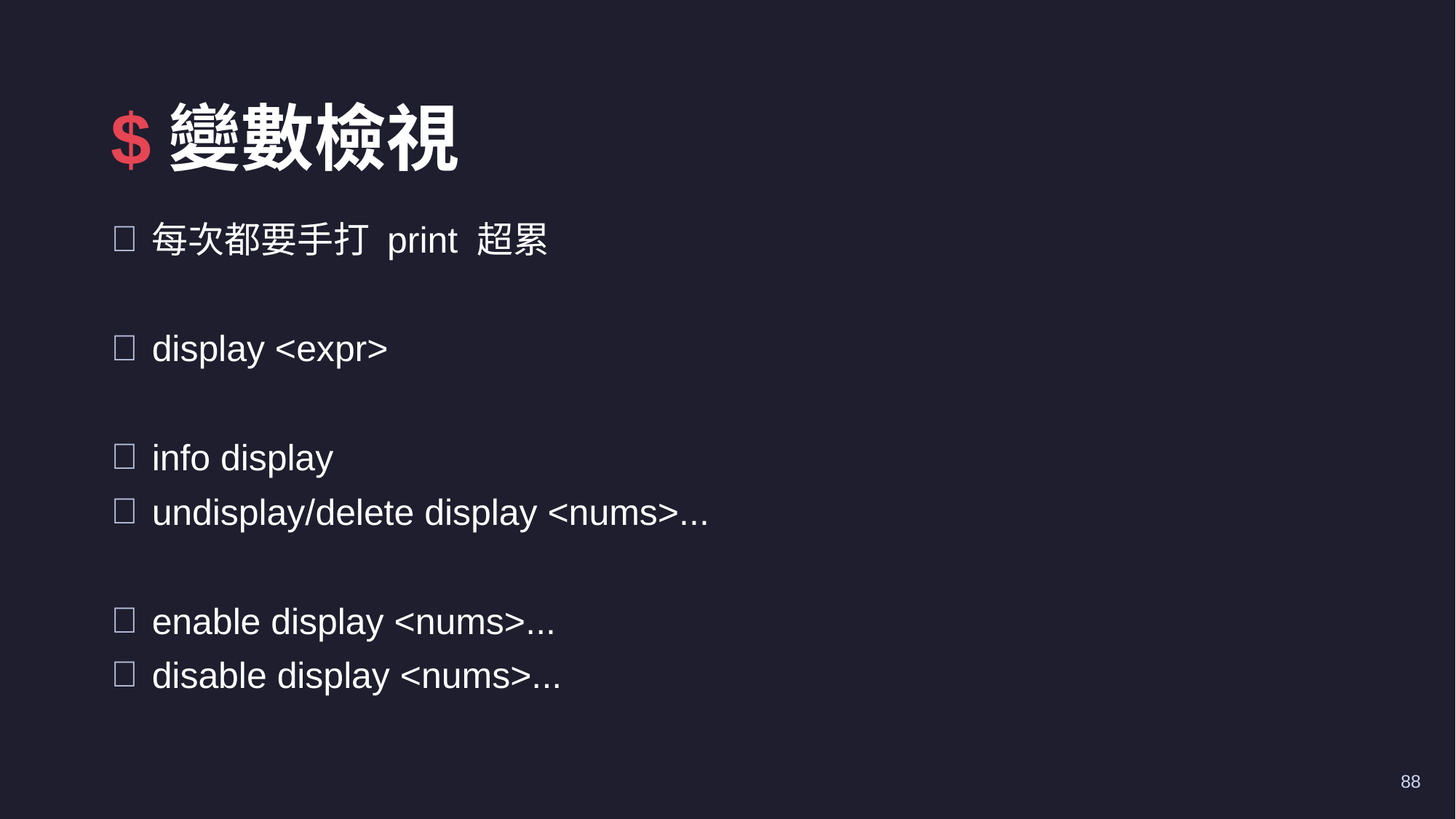

# $變數檢視
每次都要手打 print 超累

display <expr>

info display
undisplay/delete display <nums>...

enable display <nums>...
disable display <nums>...
88